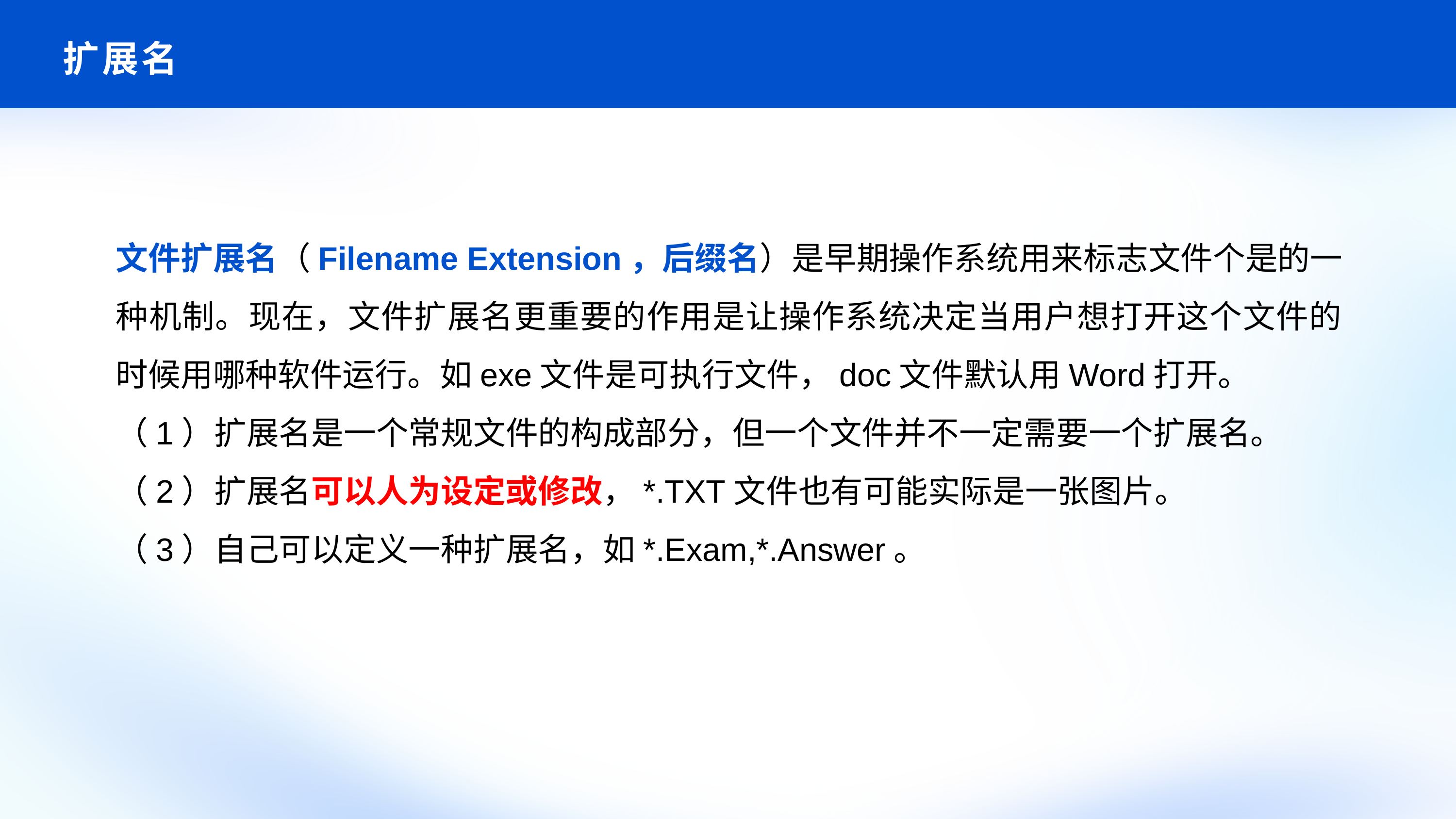

# 扩展名
文件扩展名（Filename Extension，后缀名）是早期操作系统用来标志文件个是的一种机制。现在，文件扩展名更重要的作用是让操作系统决定当用户想打开这个文件的时候用哪种软件运行。如exe文件是可执行文件，doc文件默认用Word打开。
（1）扩展名是一个常规文件的构成部分，但一个文件并不一定需要一个扩展名。
（2）扩展名可以人为设定或修改，*.TXT文件也有可能实际是一张图片。
（3）自己可以定义一种扩展名，如*.Exam,*.Answer。